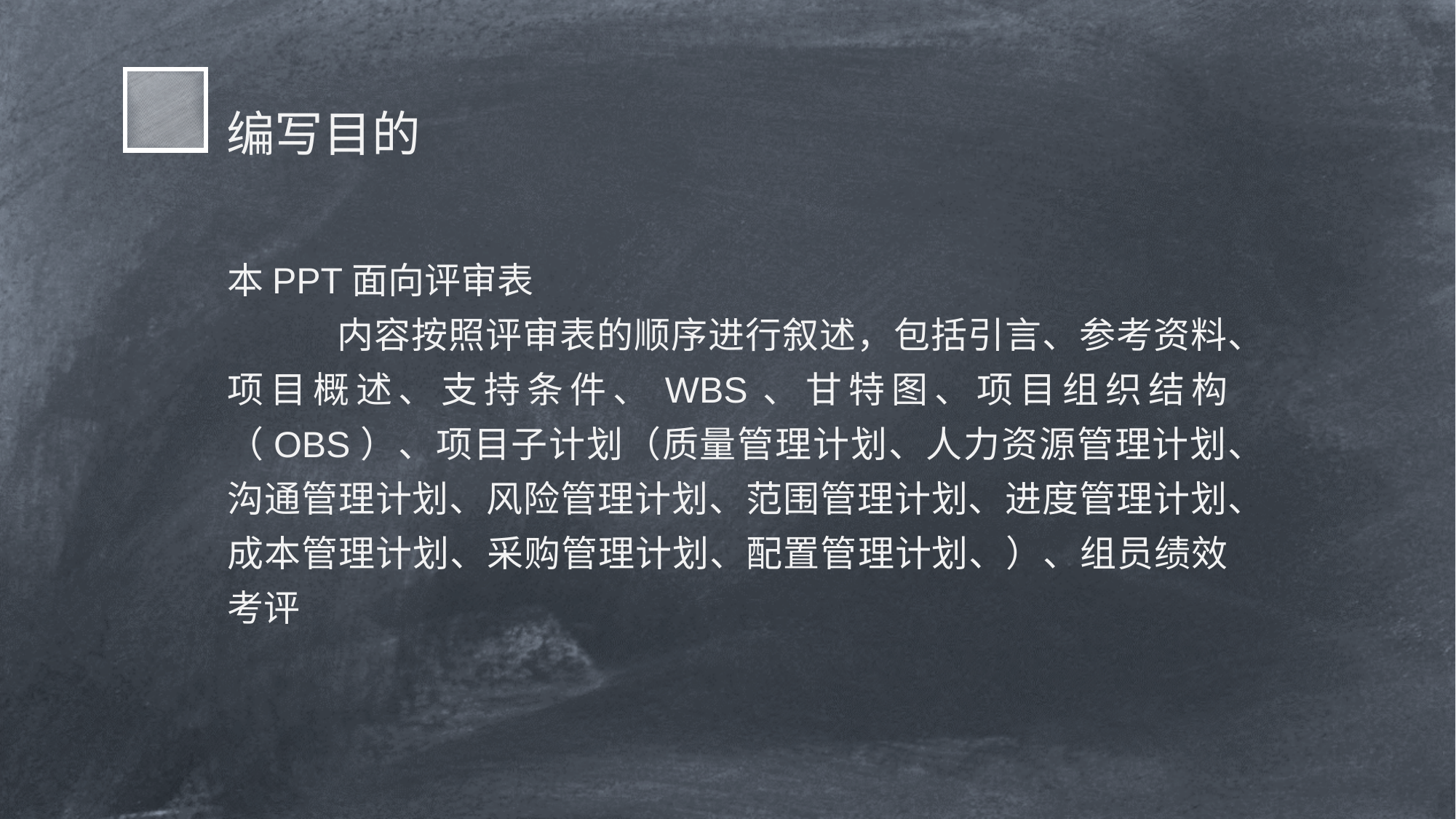

编写目的

本PPT面向评审表
	内容按照评审表的顺序进行叙述，包括引言、参考资料、项目概述、支持条件、WBS、甘特图、项目组织结构（OBS）、项目子计划（质量管理计划、人力资源管理计划、沟通管理计划、风险管理计划、范围管理计划、进度管理计划、成本管理计划、采购管理计划、配置管理计划、）、组员绩效考评